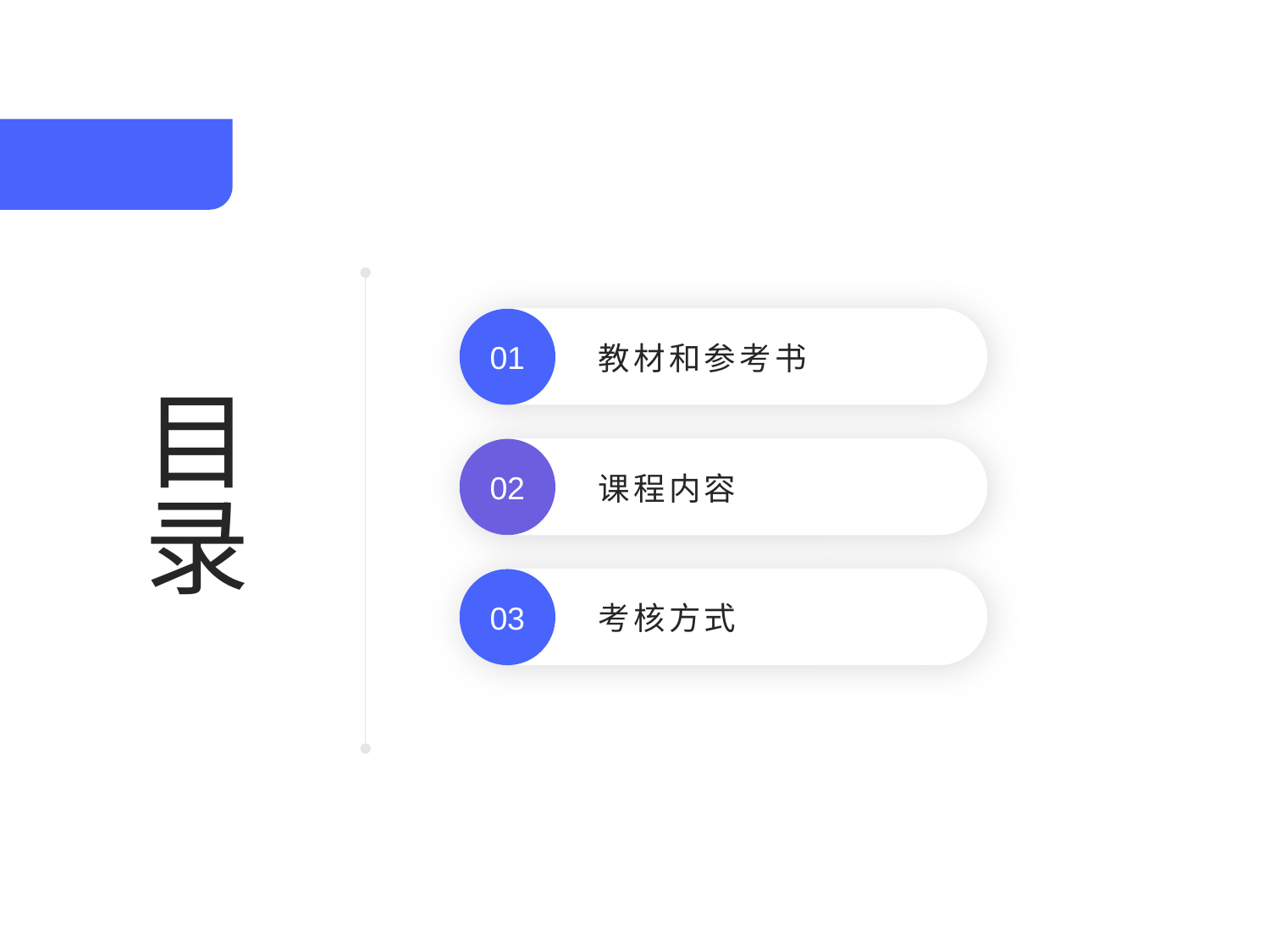

目录

01
教材和参考书

02
课程内容

03
考核方式